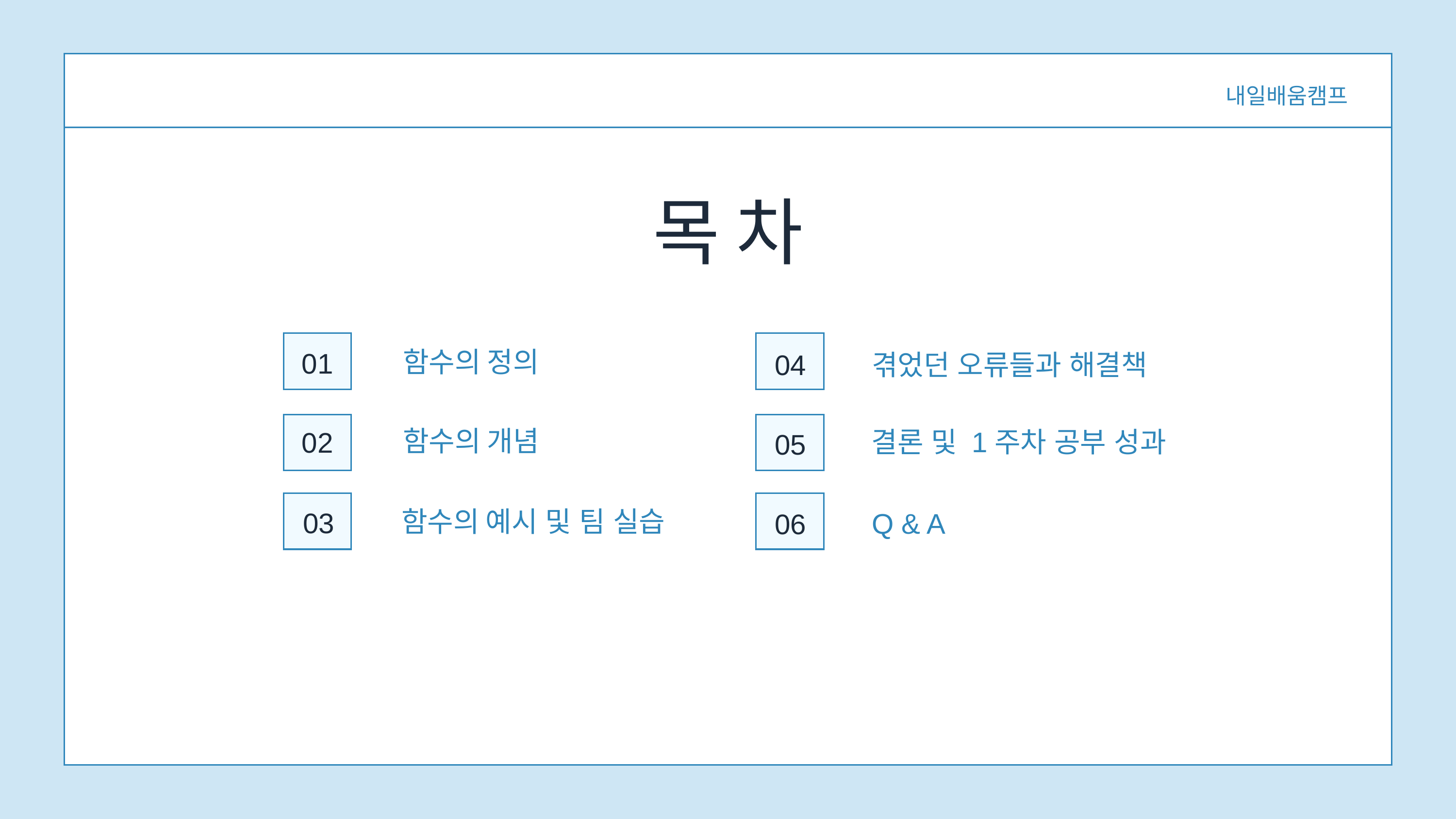

내일배움캠프

목 차

함수의 정의
01
04
겪었던 오류들과 해결책

결론 및 1주차 공부 성과
함수의 개념
02
05

함수의 예시 및 팀 실습
03
Q & A
06